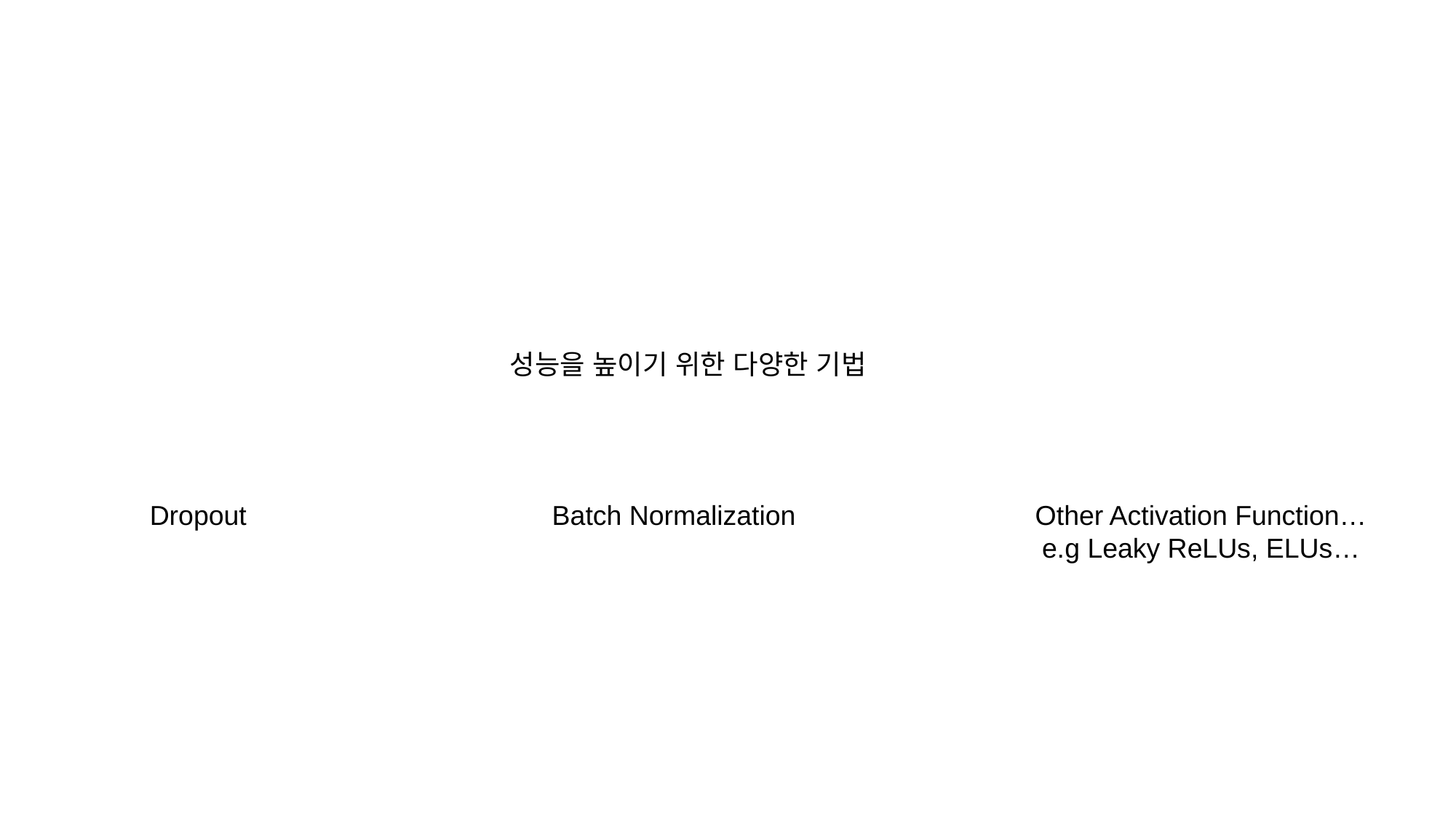

성능을 높이기 위한 다양한 기법
Dropout
Batch Normalization
Other Activation Function… e.g Leaky ReLUs, ELUs…